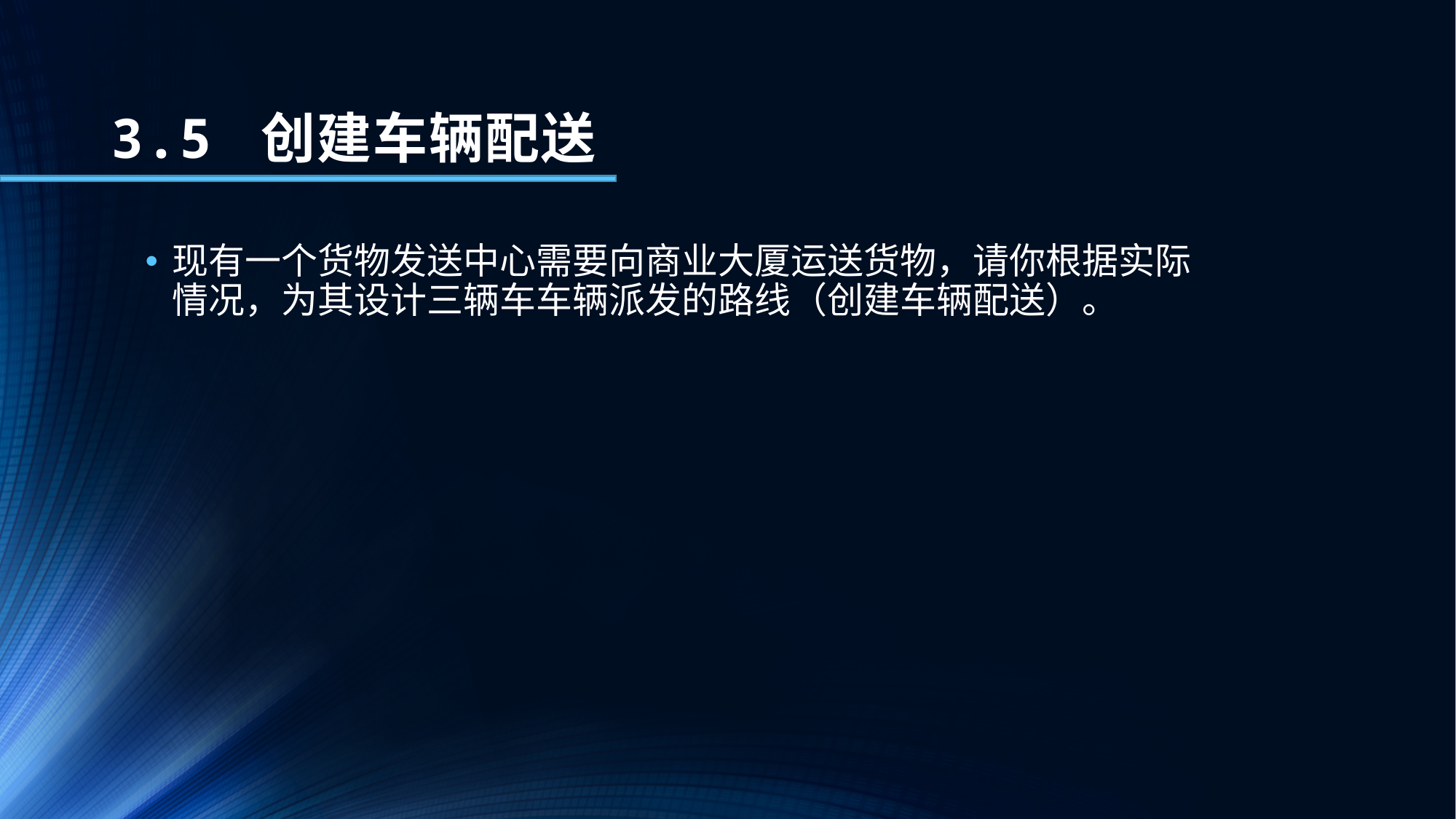

# 3.5 创建车辆配送
现有一个货物发送中心需要向商业大厦运送货物，请你根据实际情况，为其设计三辆车车辆派发的路线（创建车辆配送）。